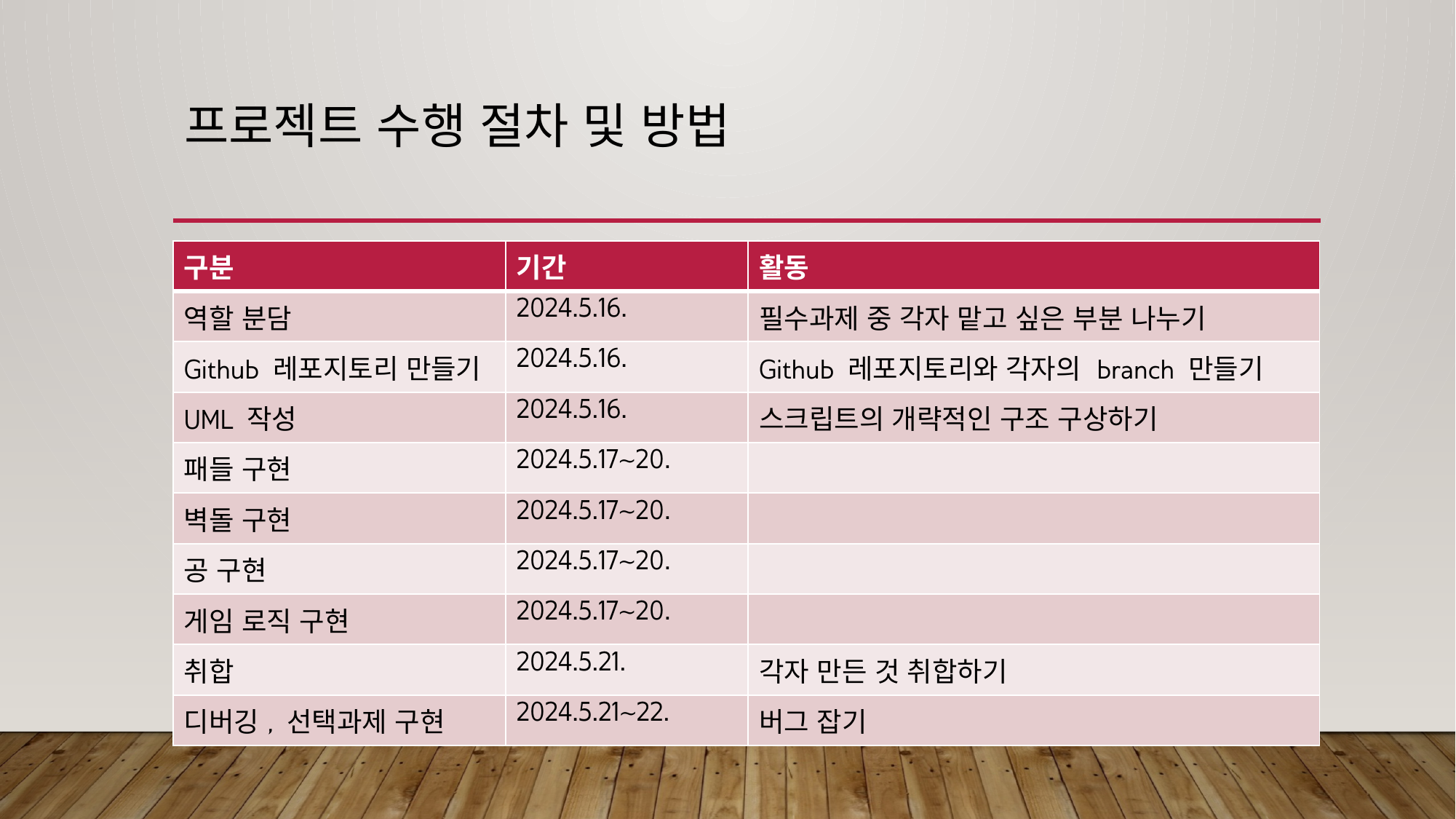

# 프로젝트 수행 절차 및 방법
| 구분 | 기간 | 활동 |
| --- | --- | --- |
| 역할 분담 | 2024.5.16. | 필수과제 중 각자 맡고 싶은 부분 나누기 |
| Github 레포지토리 만들기 | 2024.5.16. | Github 레포지토리와 각자의 branch 만들기 |
| UML 작성 | 2024.5.16. | 스크립트의 개략적인 구조 구상하기 |
| 패들 구현 | 2024.5.17~20. |  |
| 벽돌 구현 | 2024.5.17~20. |  |
| 공 구현 | 2024.5.17~20. |  |
| 게임 로직 구현 | 2024.5.17~20. |  |
| 취합 | 2024.5.21. | 각자 만든 것 취합하기 |
| 디버깅, 선택과제 구현 | 2024.5.21~22. | 버그 잡기 |